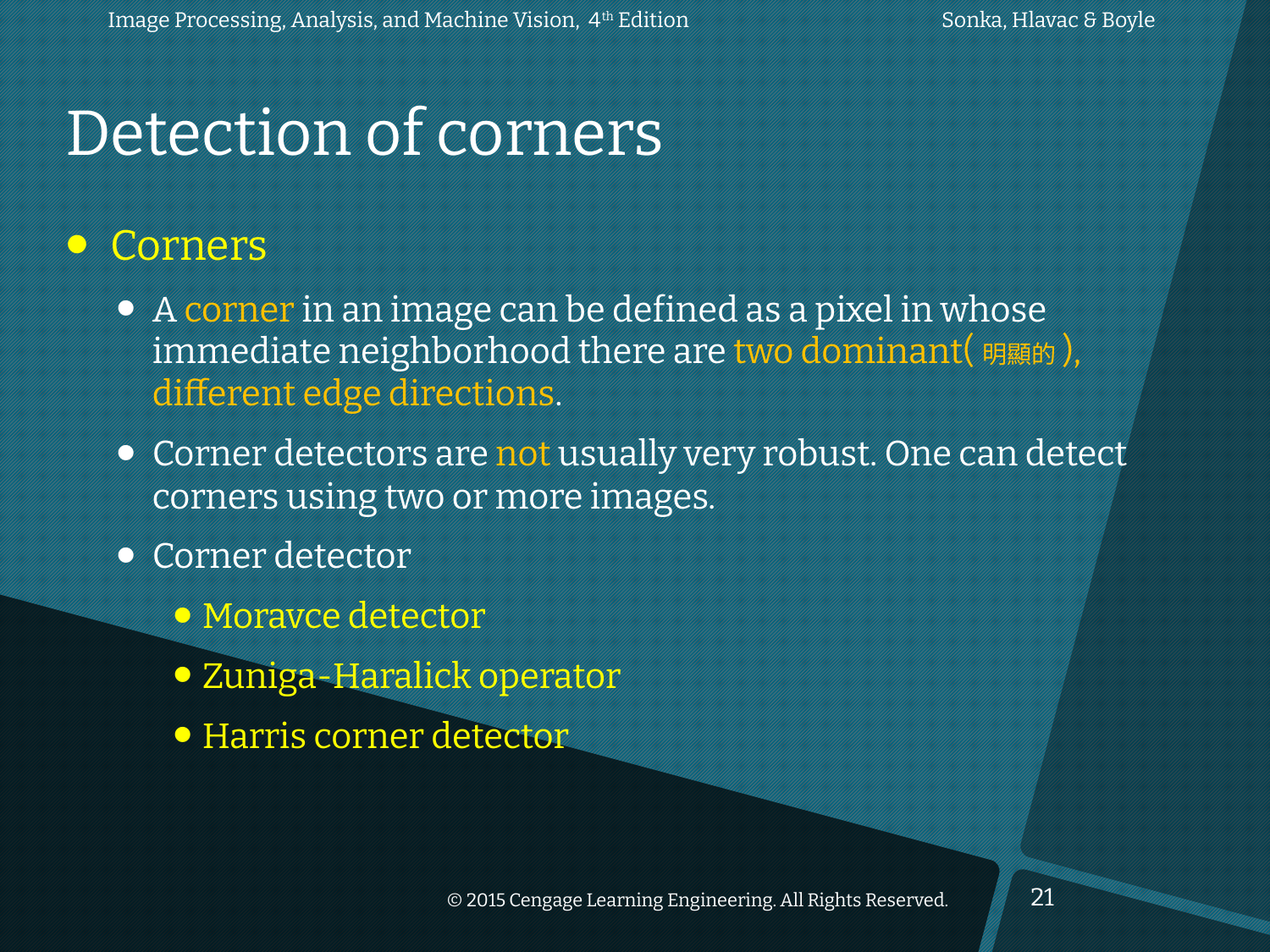

Image Processing, Analysis, and Machine Vision,  4th Edition		                 Sonka, Hlavac & Boyle
# Detection of corners
 Corners
A corner in an image can be defined as a pixel in whose immediate neighborhood there are two dominant(明顯的), different edge directions.
Corner detectors are not usually very robust. One can detect corners using two or more images.
Corner detector
Moravce detector
Zuniga-Haralick operator
Harris corner detector
21
© 2015 Cengage Learning Engineering. All Rights Reserved.